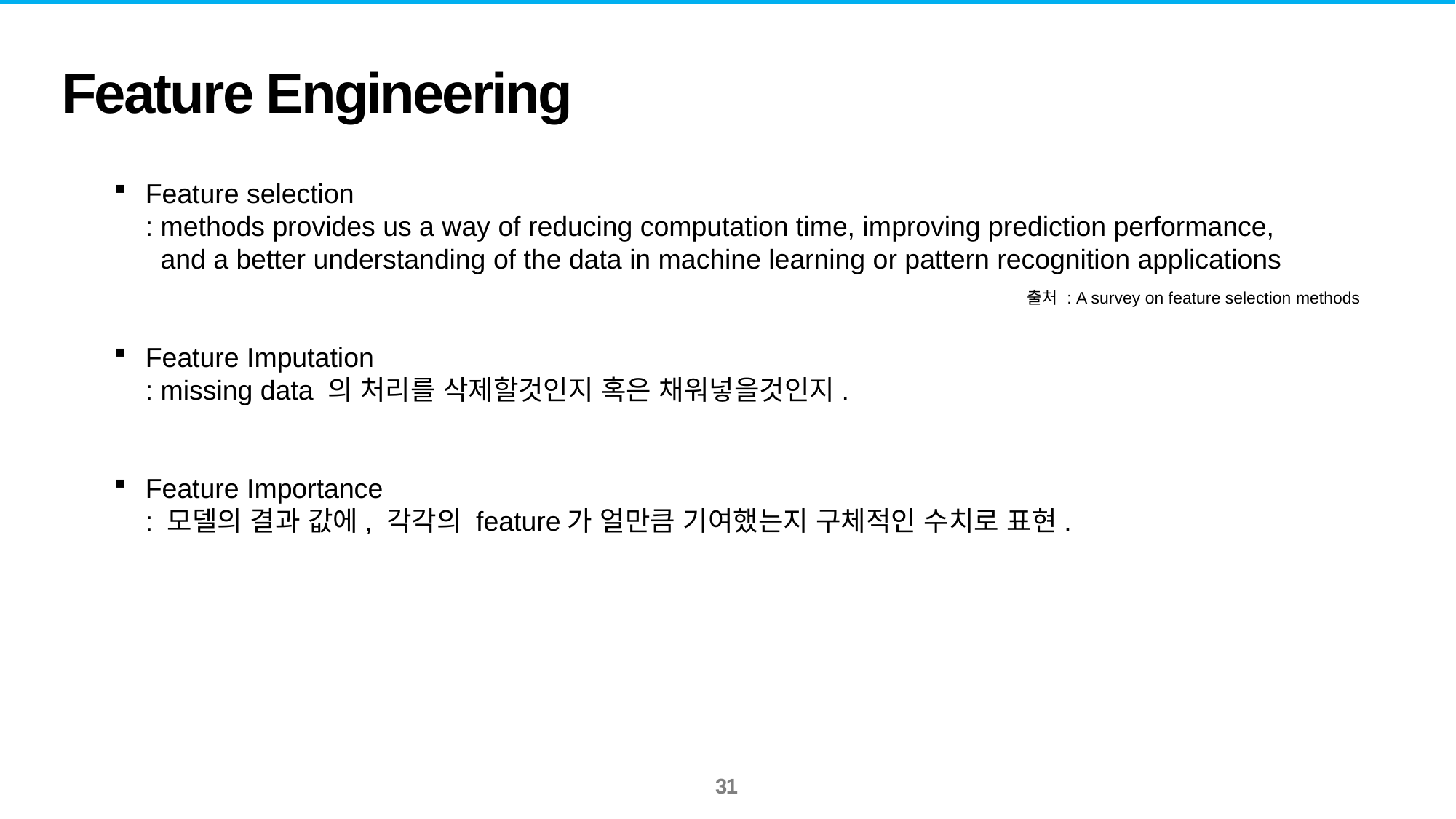

Feature Engineering
Feature selection
: methods provides us a way of reducing computation time, improving prediction performance,
  and a better understanding of the data in machine learning or pattern recognition applications

Feature Imputation
: missing data 의 처리를 삭제할것인지 혹은 채워넣을것인지.

Feature Importance
: 모델의 결과 값에, 각각의 feature가 얼만큼 기여했는지 구체적인 수치로 표현.

출처 : A survey on feature selection methods